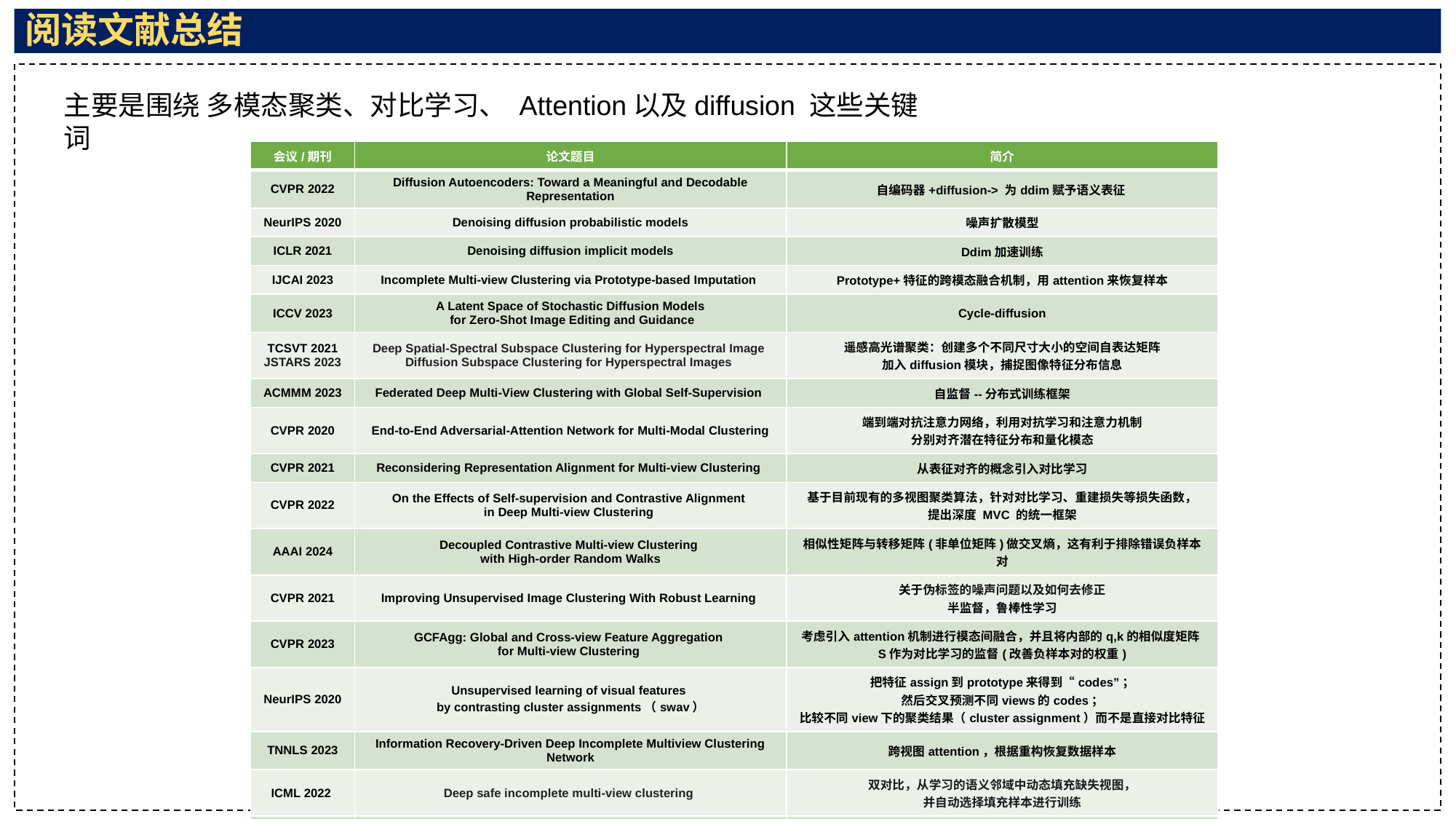

阅读文献总结
主要是围绕 多模态聚类、对比学习、 Attention以及diffusion 这些关键词
| 会议/期刊 | 论文题目 | 简介 |
| --- | --- | --- |
| CVPR 2022 | Diffusion Autoencoders: Toward a Meaningful and Decodable Representation | 自编码器+diffusion-> 为ddim赋予语义表征 |
| NeurIPS 2020 | Denoising diffusion probabilistic models | 噪声扩散模型 |
| ICLR 2021 | Denoising diffusion implicit models | Ddim加速训练 |
| IJCAI 2023 | Incomplete Multi-view Clustering via Prototype-based Imputation | Prototype+特征的跨模态融合机制，用attention来恢复样本 |
| ICCV 2023 | A Latent Space of Stochastic Diffusion Models for Zero-Shot Image Editing and Guidance | Cycle-diffusion |
| TCSVT 2021 JSTARS 2023 | Deep Spatial-Spectral Subspace Clustering for Hyperspectral Image Diffusion Subspace Clustering for Hyperspectral Images | 遥感高光谱聚类：创建多个不同尺寸大小的空间自表达矩阵 加入diffusion模块，捕捉图像特征分布信息 |
| ACMMM 2023 | Federated Deep Multi-View Clustering with Global Self-Supervision | 自监督--分布式训练框架 |
| CVPR 2020 | End-to-End Adversarial-Attention Network for Multi-Modal Clustering | 端到端对抗注意力网络，利用对抗学习和注意力机制 分别对齐潜在特征分布和量化模态 |
| CVPR 2021 | Reconsidering Representation Alignment for Multi-view Clustering | 从表征对齐的概念引入对比学习 |
| CVPR 2022 | On the Effects of Self-supervision and Contrastive Alignment in Deep Multi-view Clustering | 基于目前现有的多视图聚类算法，针对对比学习、重建损失等损失函数， 提出深度 MVC 的统一框架 |
| AAAI 2024 | Decoupled Contrastive Multi-view Clustering with High-order Random Walks | 相似性矩阵与转移矩阵(非单位矩阵)做交叉熵，这有利于排除错误负样本对 |
| CVPR 2021 | Improving Unsupervised Image Clustering With Robust Learning | 关于伪标签的噪声问题以及如何去修正 半监督，鲁棒性学习 |
| CVPR 2023 | GCFAgg: Global and Cross-view Feature Aggregation for Multi-view Clustering | 考虑引入attention机制进行模态间融合，并且将内部的q,k的相似度矩阵S作为对比学习的监督(改善负样本对的权重) |
| NeurIPS 2020 | Unsupervised learning of visual features by contrasting cluster assignments（swav） | 把特征assign到prototype来得到“codes”； 然后交叉预测不同views的codes； 比较不同view下的聚类结果（cluster assignment）而不是直接对比特征 |
| TNNLS 2023 | Information Recovery-Driven Deep Incomplete Multiview Clustering Network | 跨视图attention，根据重构恢复数据样本 |
| ICML 2022 | Deep safe incomplete multi-view clustering | 双对比，从学习的语义邻域中动态填充缺失视图， 并自动选择填充样本进行训练 |
| TPAMI 2022 | Robust multi-view clustering with incomplete information | 视图未对齐问题（Partially View-unaligned Problem，PVP） 部分样本缺失问题（Partially Sample-missing Problem ，PSP） |